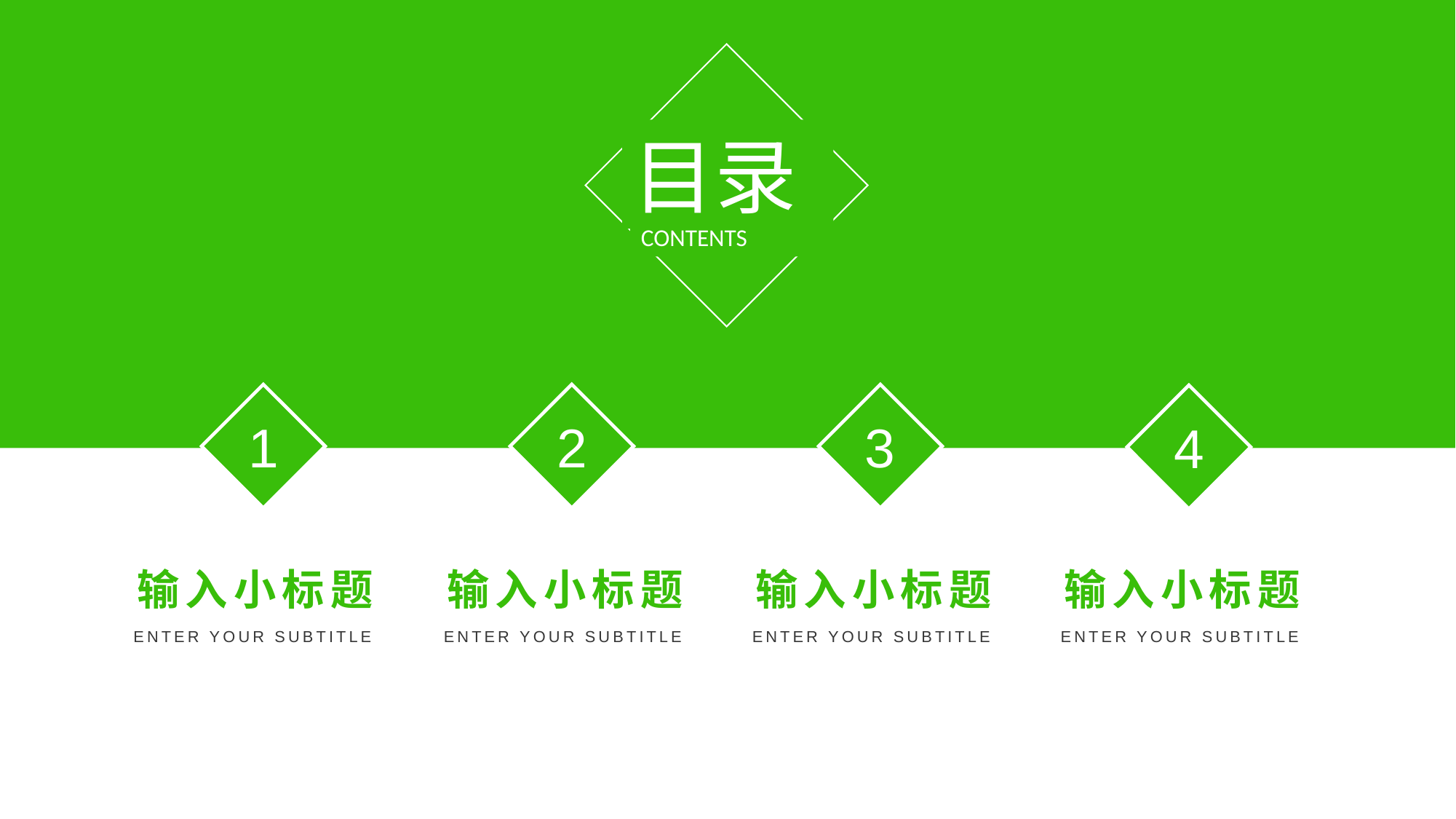

目录
CONTENTS
1
2
3
4

输入小标题
ENTER YOUR SUBTITLE
输入小标题
ENTER YOUR SUBTITLE
输入小标题
ENTER YOUR SUBTITLE
输入小标题
ENTER YOUR SUBTITLE